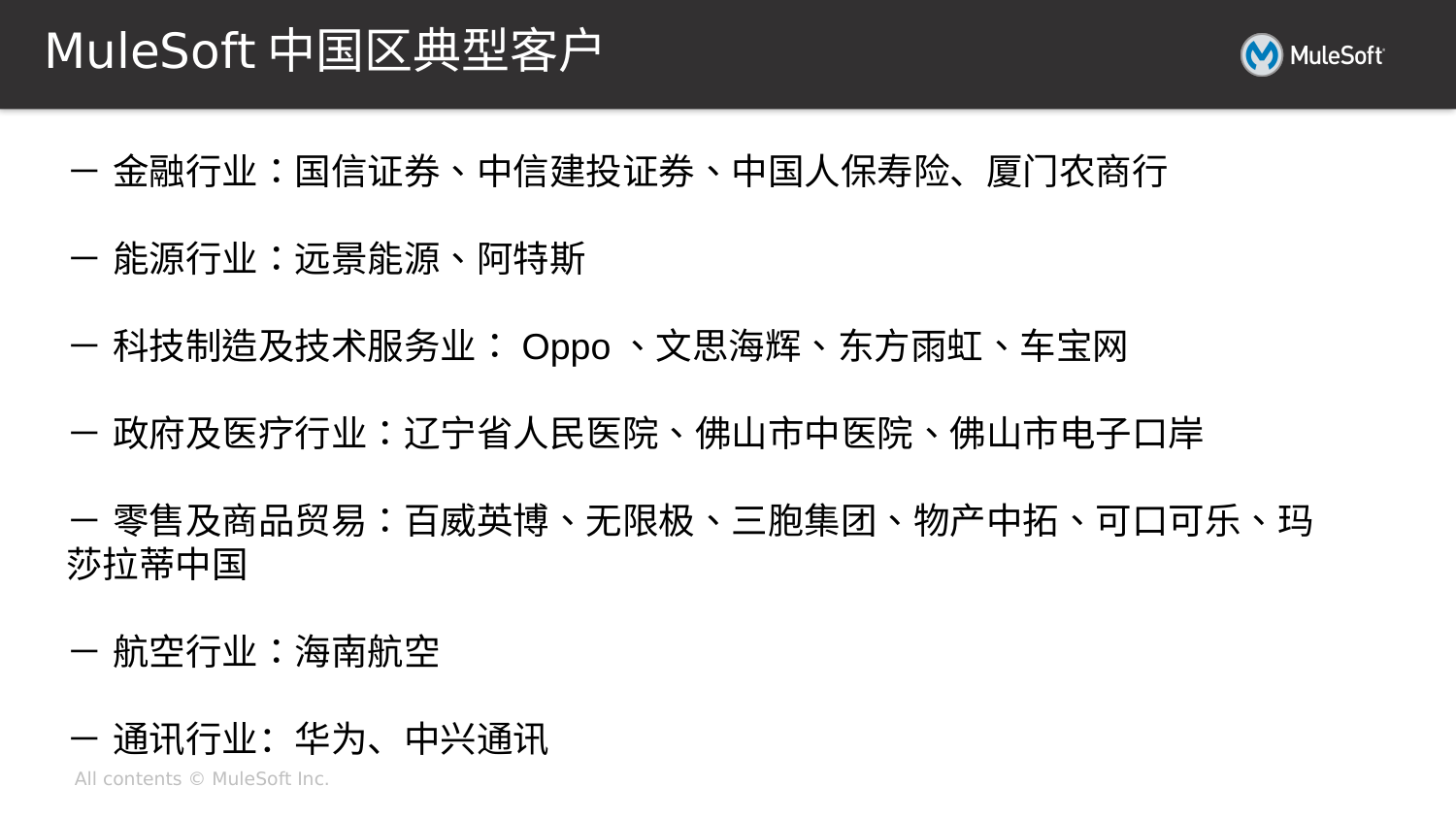

MuleSoft中国区典型客户
# Application landscape
－ 金融行业：国信证券、中信建投证券、中国人保寿险、厦门农商行

－ 能源行业：远景能源、阿特斯

－ 科技制造及技术服务业：Oppo、文思海辉、东方雨虹、车宝网

－ 政府及医疗行业：辽宁省人民医院、佛山市中医院、佛山市电子口岸

－ 零售及商品贸易：百威英博、无限极、三胞集团、物产中拓、可口可乐、玛莎拉蒂中国

－ 航空行业：海南航空

－ 通讯行业：华为、中兴通讯